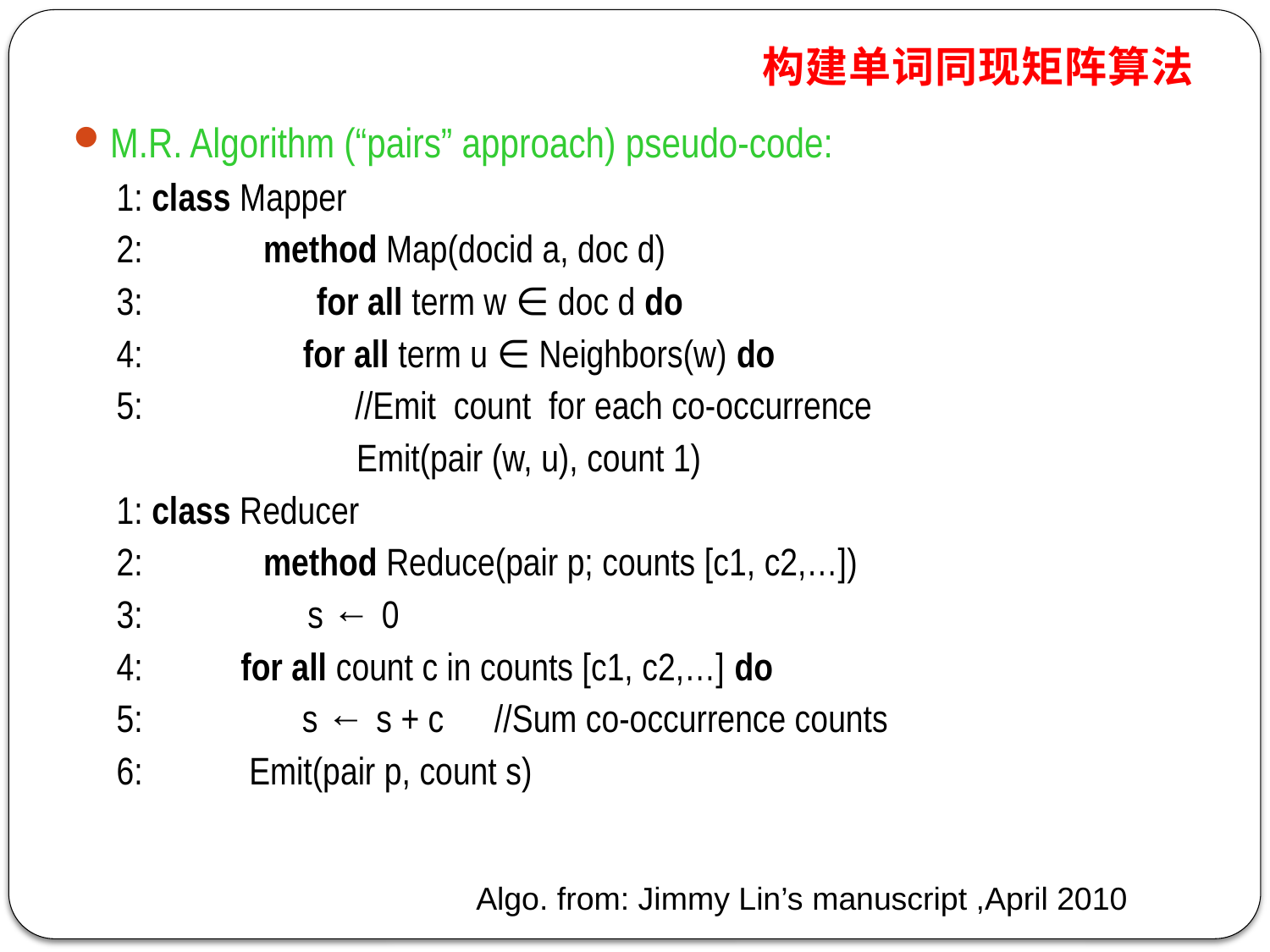

构建单词同现矩阵算法
M.R. Algorithm (“pairs” approach) pseudo-code:
1: class Mapper
2: 	method Map(docid a, doc d)
3: 	      for all term w ∈ doc d do
4:                  for all term u ∈ Neighbors(w) do
5:                        //Emit  count  for each co-occurrence
                           Emit(pair (w, u), count 1)
1: class Reducer
2: 	method Reduce(pair p; counts [c1, c2,…])
3: 	     s ← 0
4:           for all count c in counts [c1, c2,…] do
5:                  s ← s + c 		//Sum co-occurrence counts
6:            Emit(pair p, count s)
Algo. from: Jimmy Lin’s manuscript ,April 2010